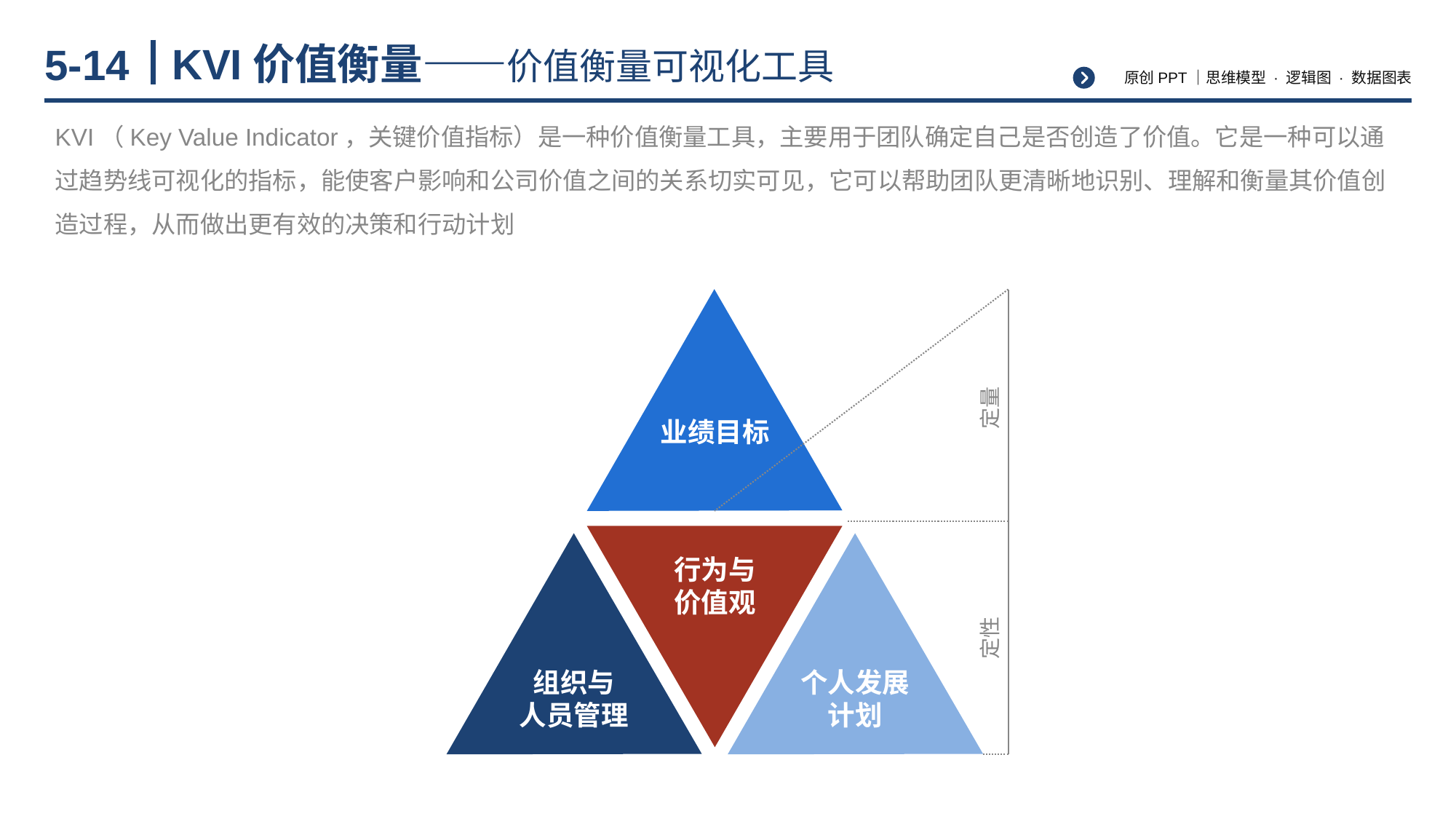

# KVI价值衡量——价值衡量可视化工具
5-14
KVI（Key Value Indicator，关键价值指标）是一种价值衡量工具，主要用于团队确定自己是否创造了价值。它是一种可以通过趋势线可视化的指标，能使客户影响和公司价值之间的关系切实可见，它可以帮助团队更清晰地识别、理解和衡量其价值创造过程，从而做出更有效的决策和行动计划

定量
业绩目标
行为与
价值观
定性
组织与
人员管理
个人发展
计划